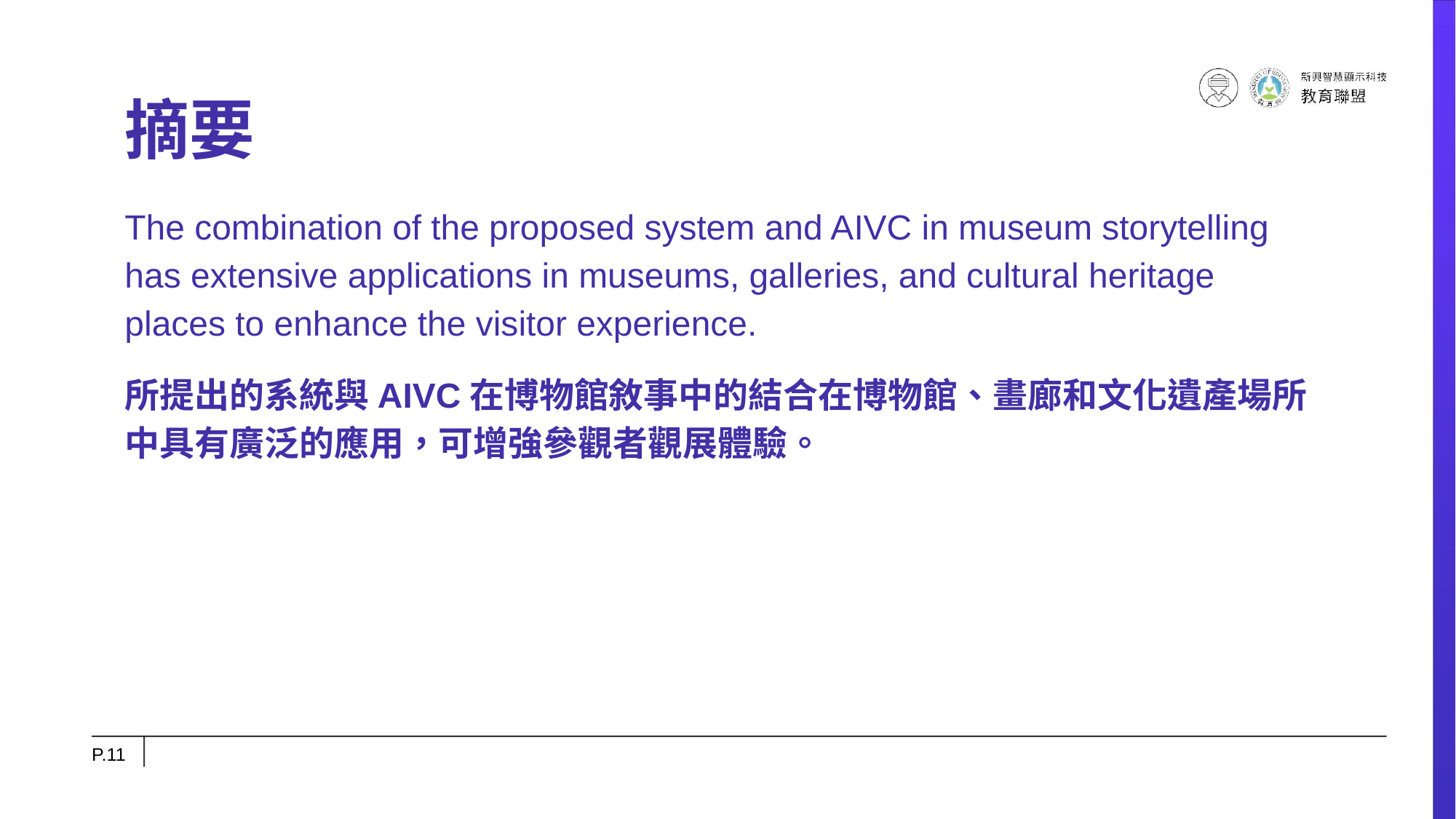

摘要
The combination of the proposed system and AIVC in museum storytelling has extensive applications in museums, galleries, and cultural heritage places to enhance the visitor experience.
所提出的系統與AIVC在博物館敘事中的結合在博物館、畫廊和文化遺產場所中具有廣泛的應用，可增強參觀者觀展體驗。

P.11